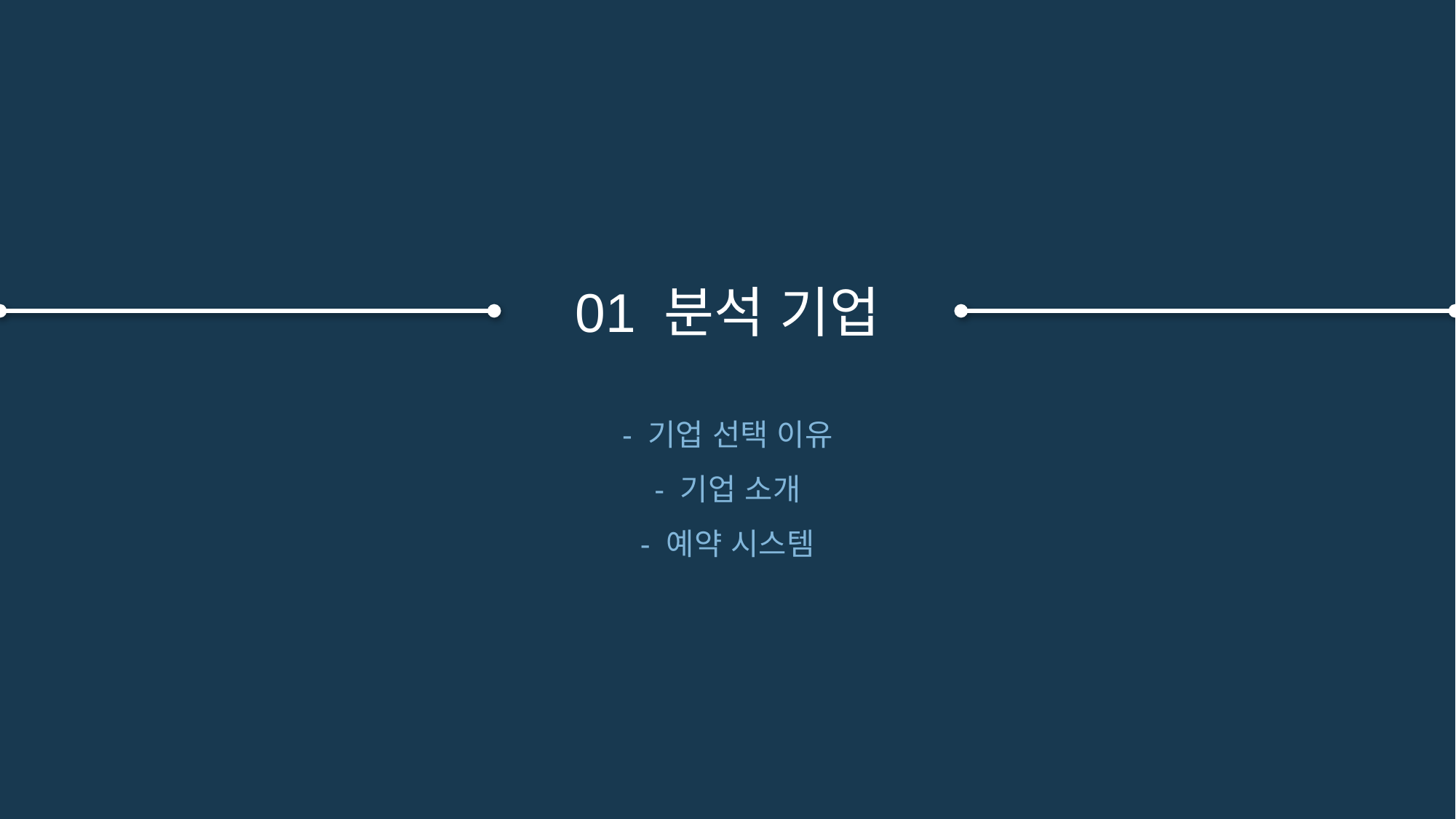

01 분석 기업
- 기업 선택 이유
- 기업 소개
- 예약 시스템